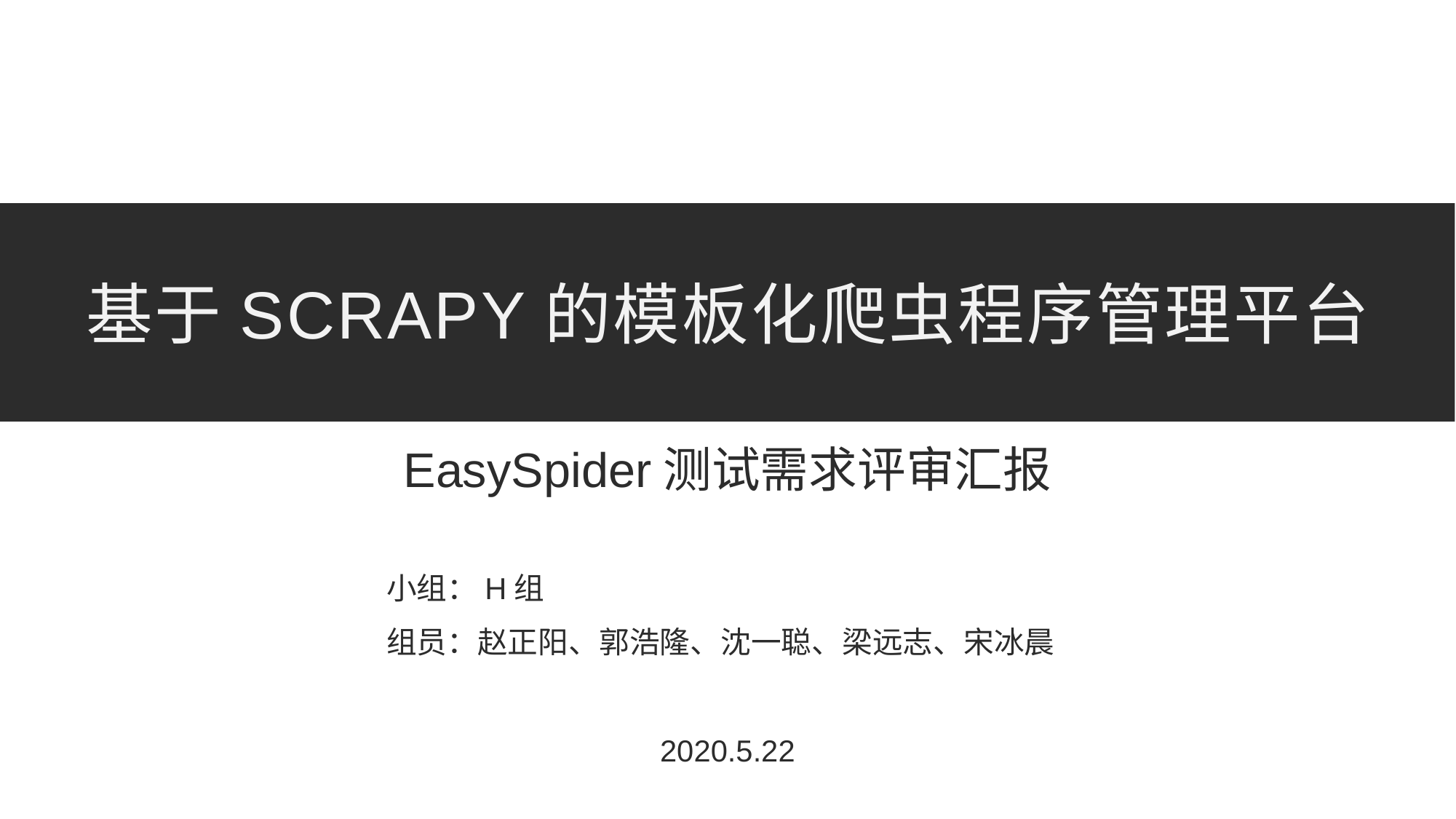

# 基于Scrapy的模板化爬虫程序管理平台
EasySpider测试需求评审汇报

小组：H组
组员：赵正阳、郭浩隆、沈一聪、梁远志、宋冰晨

2020.5.22